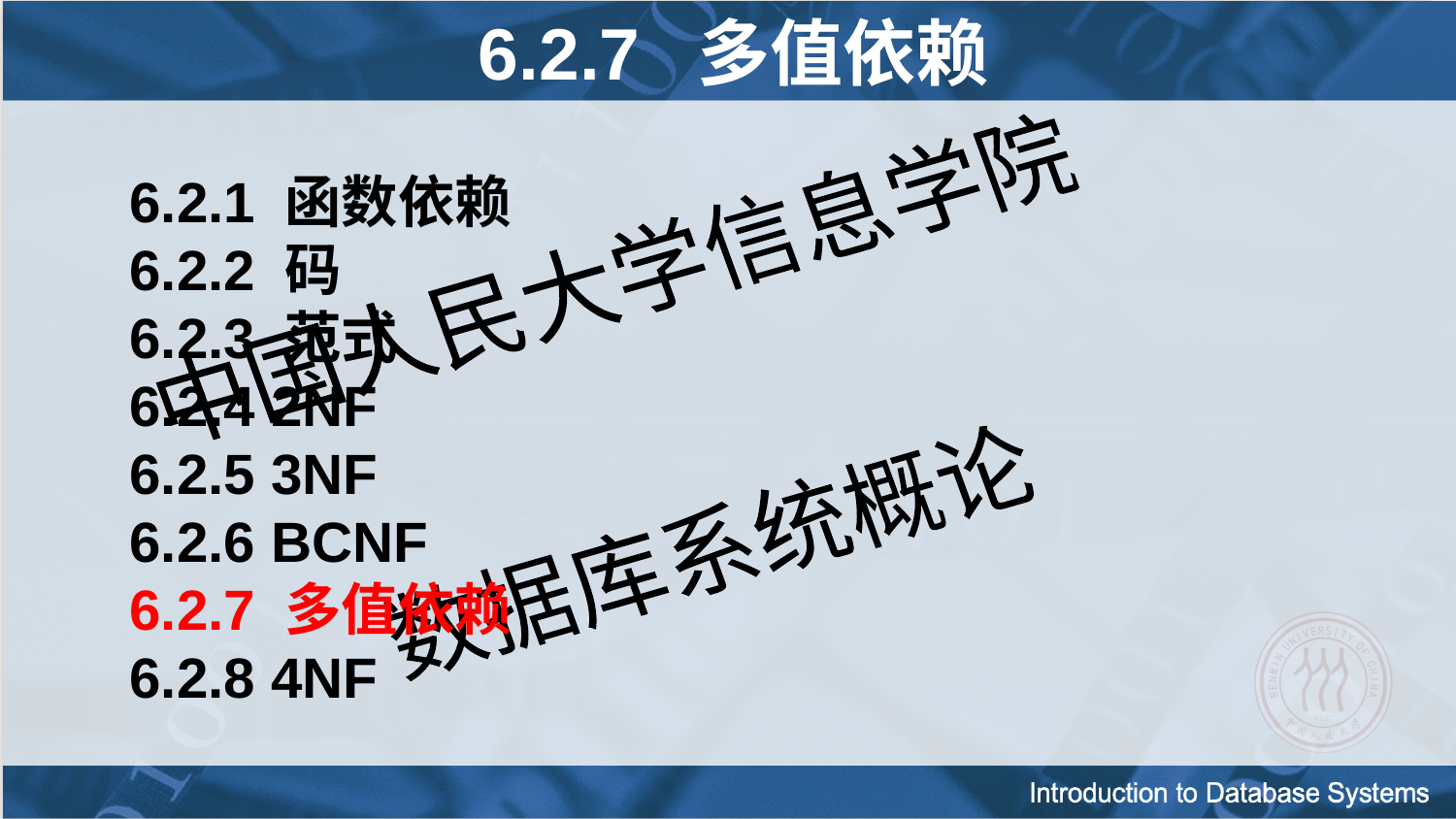

# 6.2.7  多值依赖
6.2.1 函数依赖
6.2.2 码
6.2.3 范式
6.2.4 2NF
6.2.5 3NF
6.2.6 BCNF
6.2.7 多值依赖
6.2.8 4NF